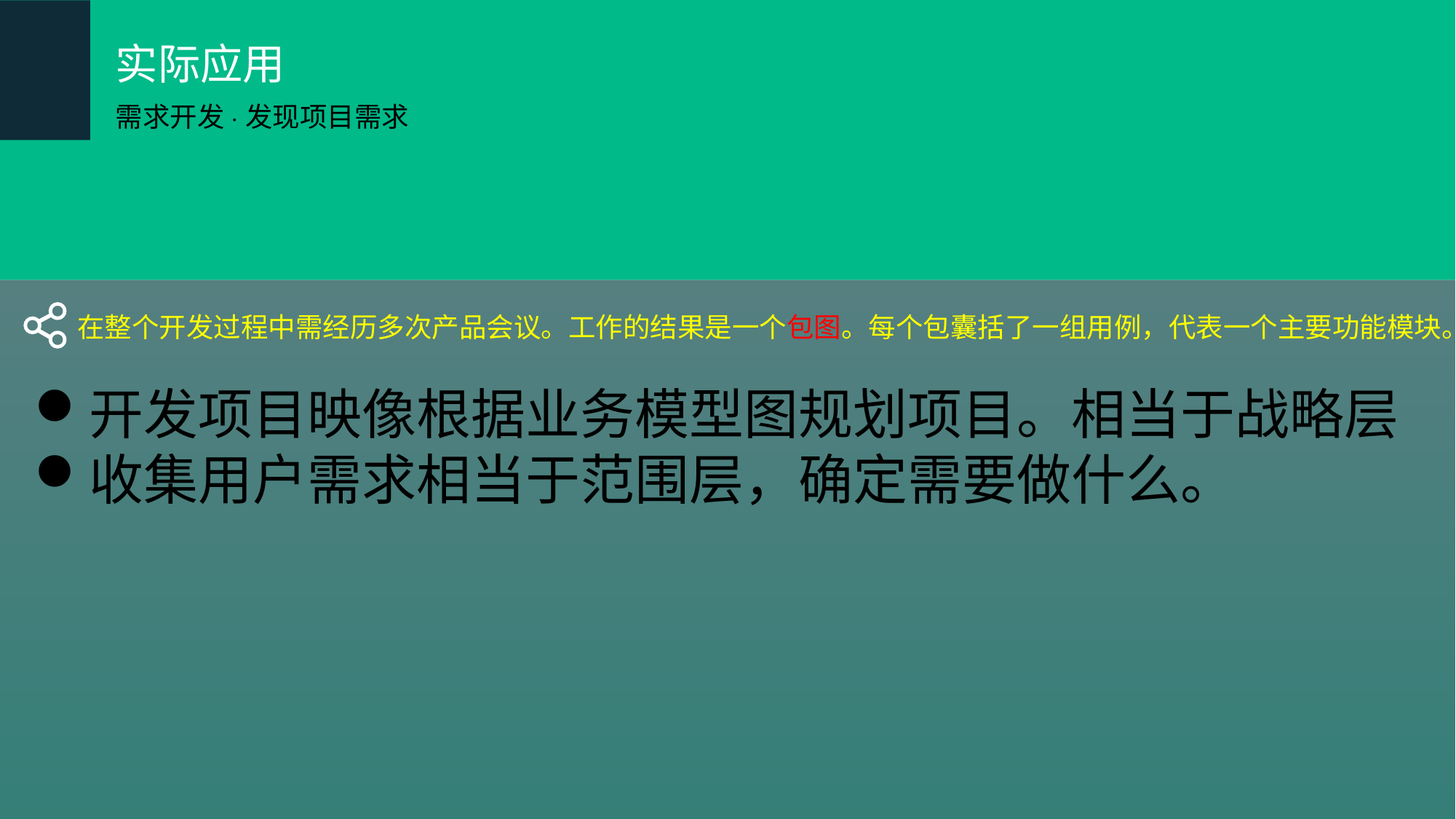

实际应用
需求开发·发现项目需求

在整个开发过程中需经历多次产品会议。工作的结果是一个包图。每个包囊括了一组用例，代表一个主要功能模块。
开发项目映像根据业务模型图规划项目。相当于战略层
收集用户需求相当于范围层，确定需要做什么。